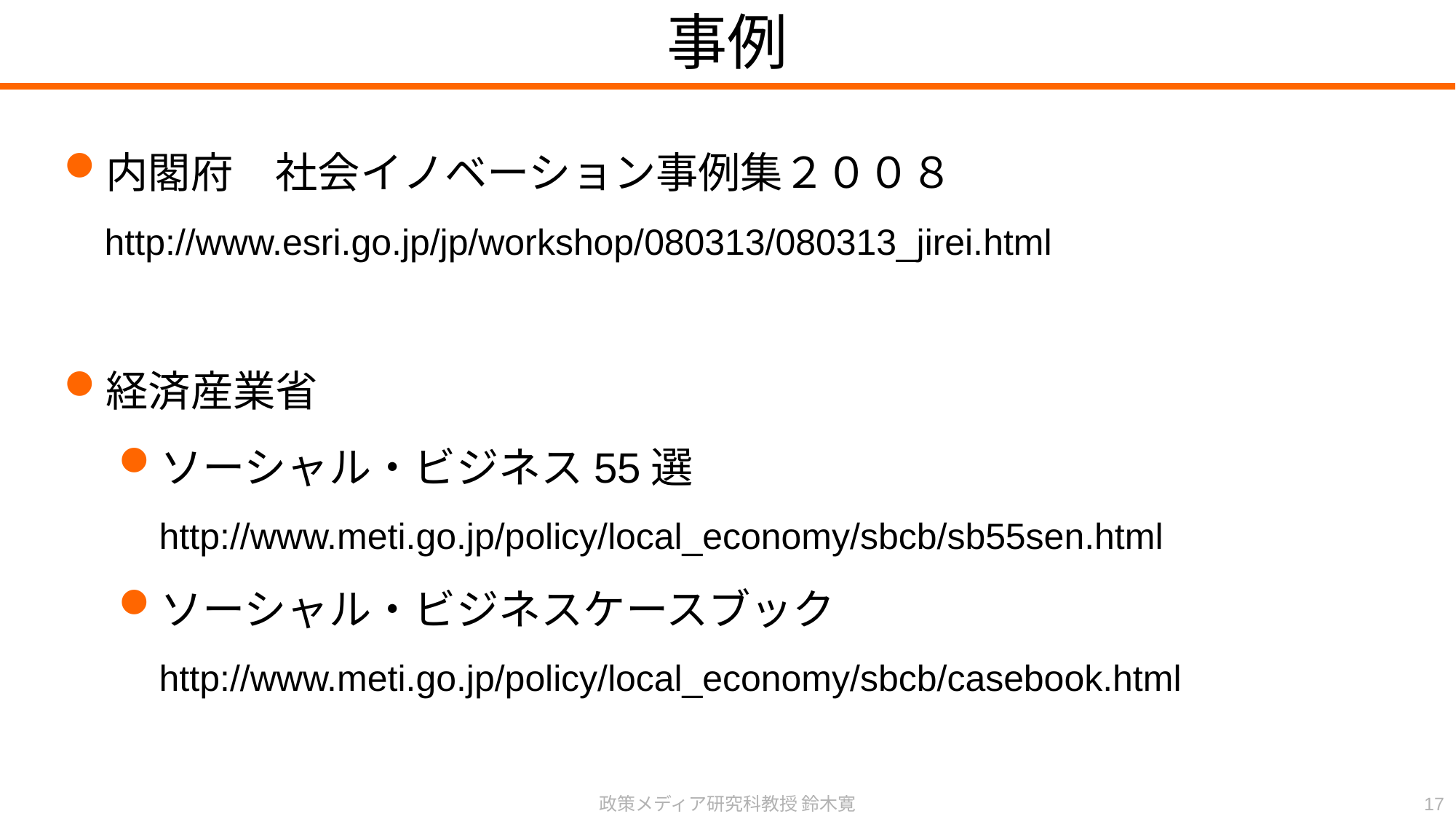

事例
内閣府　社会イノベーション事例集２００８
http://www.esri.go.jp/jp/workshop/080313/080313_jirei.html

経済産業省
ソーシャル・ビジネス55選
http://www.meti.go.jp/policy/local_economy/sbcb/sb55sen.html
ソーシャル・ビジネスケースブック
http://www.meti.go.jp/policy/local_economy/sbcb/casebook.html
政策メディア研究科教授 鈴木寛
17